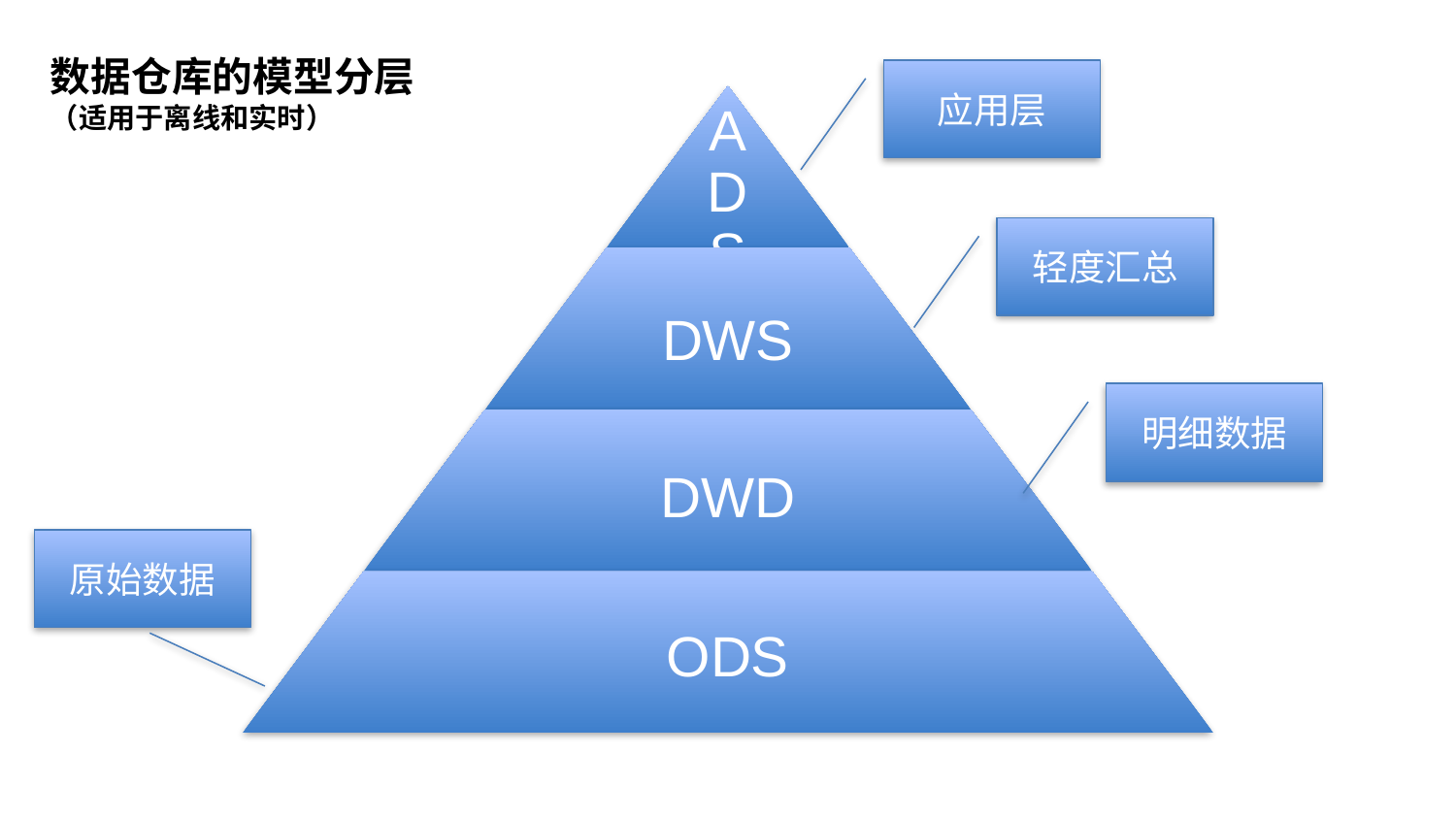

数据仓库的模型分层
（适用于离线和实时）
应用层
ADS
DWS
DWD
ODS
轻度汇总
明细数据
原始数据